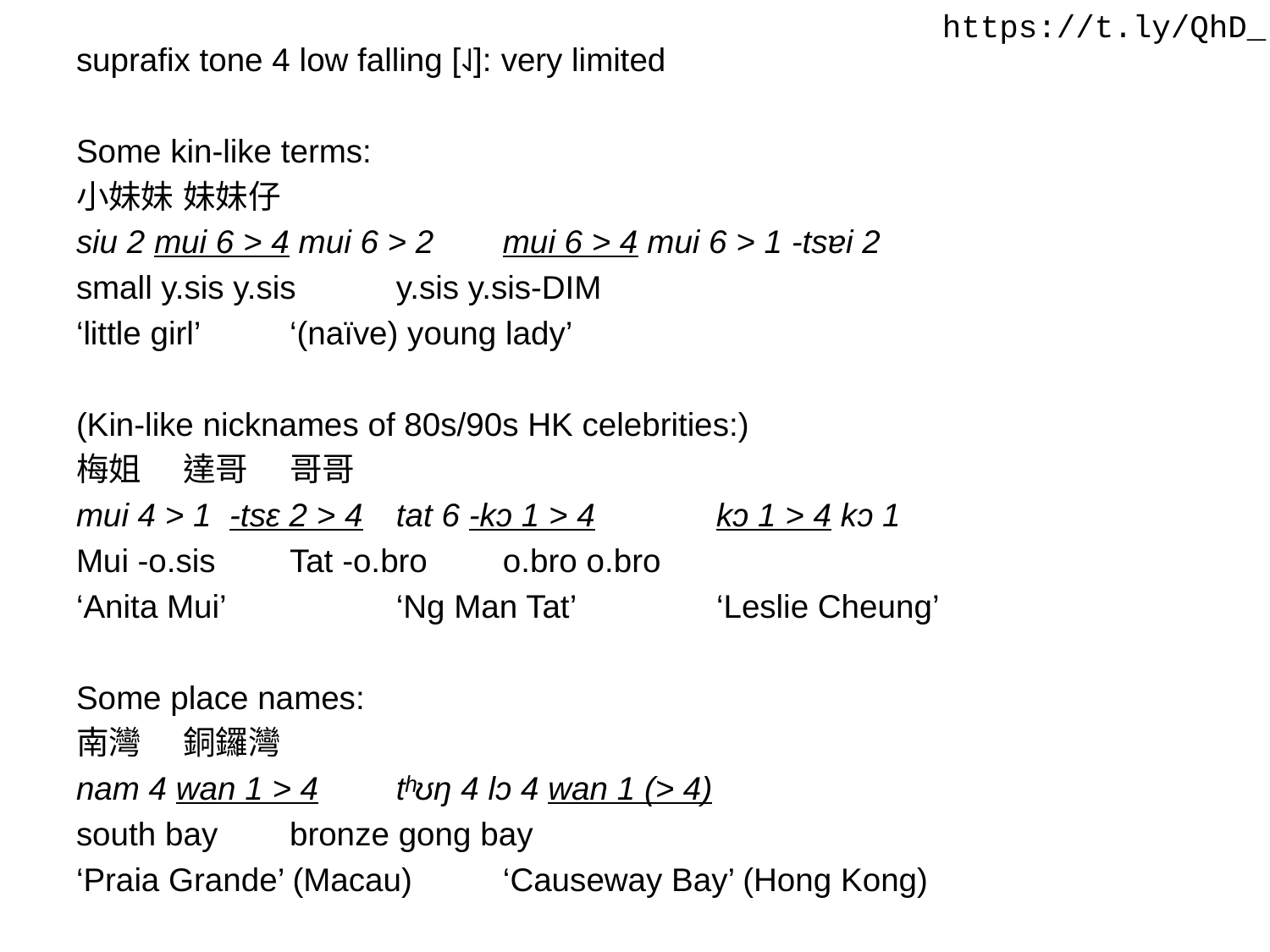

https://t.ly/QhD_
suprafix tone 4 low falling [˨˩]: very limited

Some kin-like terms:
小妹妹 					妹妹仔
siu 2 mui 6 > 4 mui 6 > 2		mui 6 > 4 mui 6 > 1 -tsɐi 2
small y.sis y.sis 			y.sis y.sis-dim
‘little girl’				‘(naïve) young lady’

(Kin-like nicknames of 80s/90s HK celebrities:)
梅姐 					達哥					哥哥
mui 4 > 1  -tsɛ 2 > 4			tat 6 -kɔ 1 > 4				kɔ 1 > 4 kɔ 1
Mui -o.sis 				Tat -o.bro 				o.bro o.bro
‘Anita Mui’ 	 			‘Ng Man Tat’				‘Leslie Cheung’

Some place names:
南灣					銅鑼灣
nam 4 wan 1 > 4 			tʰʊŋ 4 lɔ 4 wan 1 (> 4)
south bay				bronze gong bay
‘Praia Grande’ (Macau)	‘Causeway Bay’ (Hong Kong)